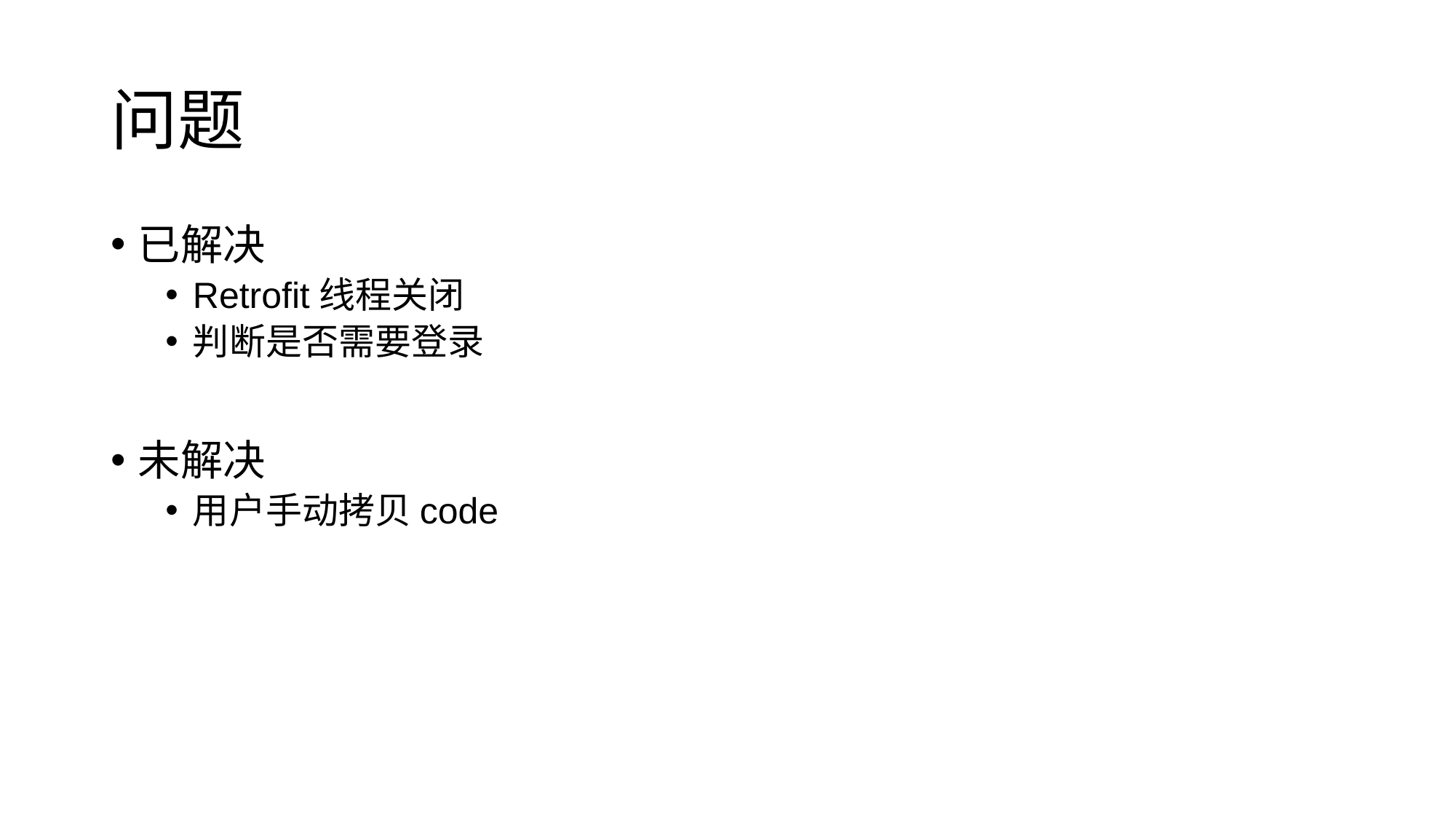

# 问题
已解决
Retrofit线程关闭
判断是否需要登录

未解决
用户手动拷贝code